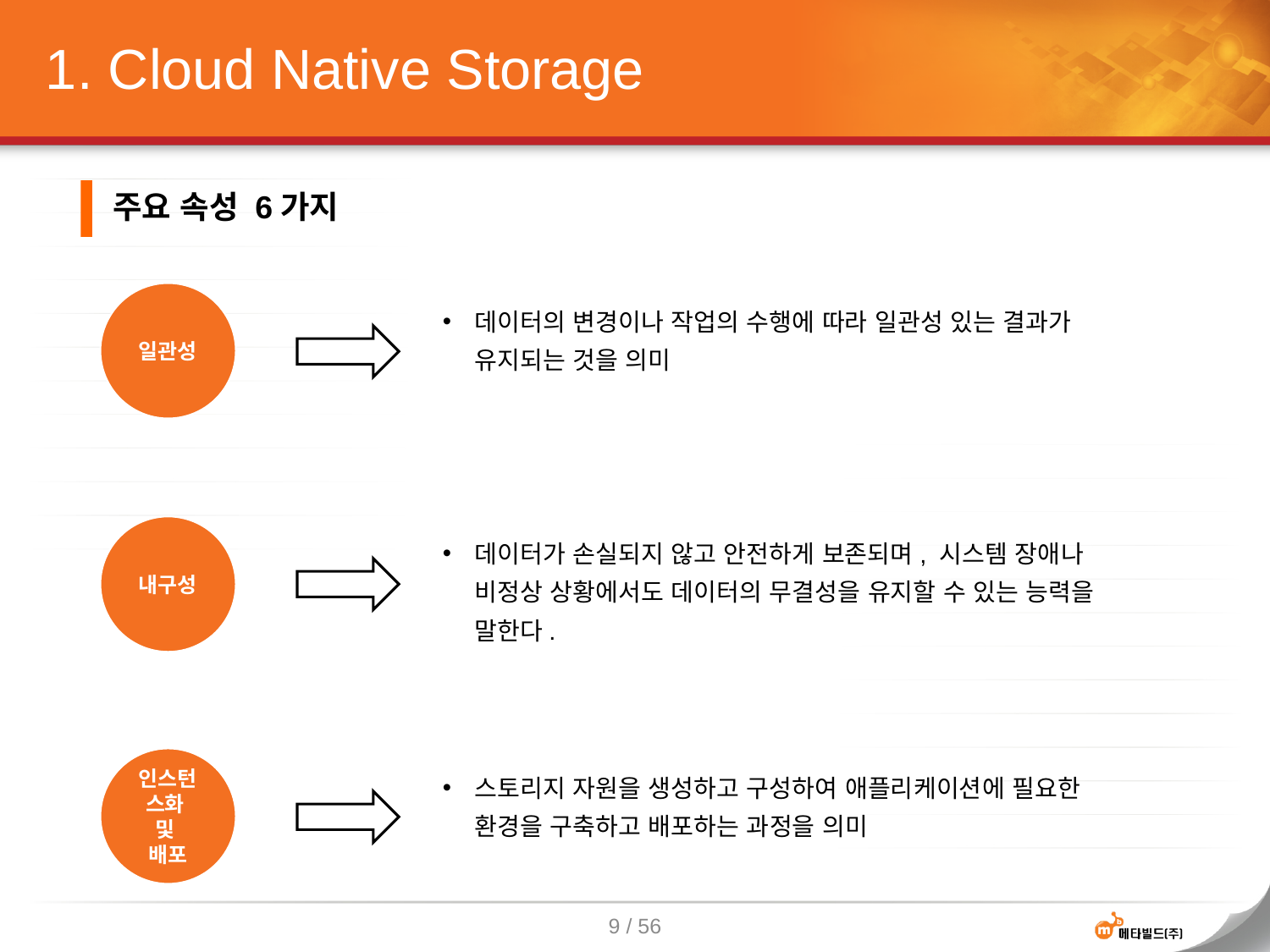

# 1. Cloud Native Storage

주요 속성 6가지
일관성
데이터의 변경이나 작업의 수행에 따라 일관성 있는 결과가 유지되는 것을 의미

내구성
데이터가 손실되지 않고 안전하게 보존되며, 시스템 장애나 비정상 상황에서도 데이터의 무결성을 유지할 수 있는 능력을 말한다.

인스턴스화
및
배포
스토리지 자원을 생성하고 구성하여 애플리케이션에 필요한 환경을 구축하고 배포하는 과정을 의미

9 / 56